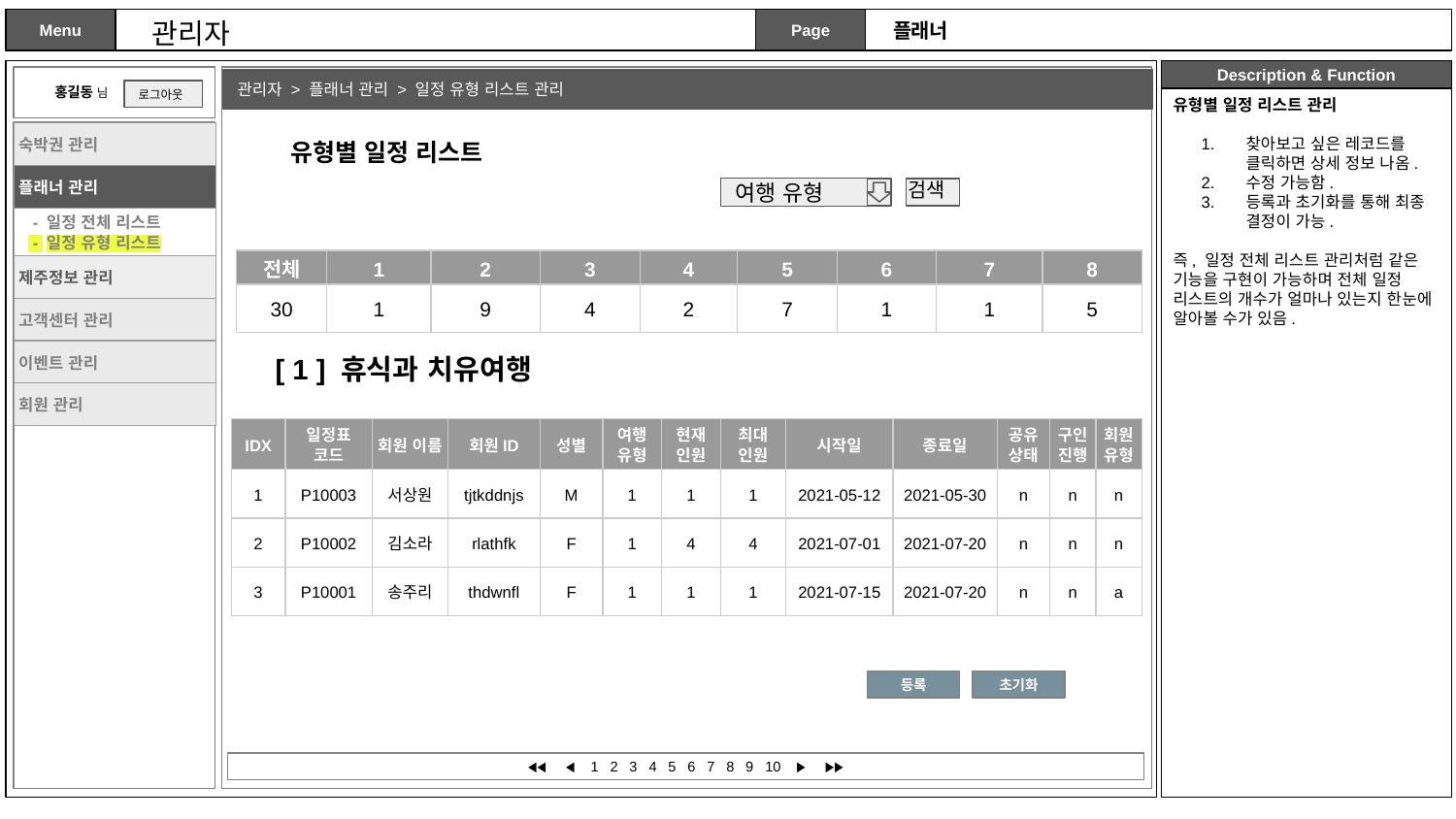

관리자
플래너
      홍길동 님

관리자 > 플래너 관리 > 일정 유형 리스트 관리
로그아웃
유형별 일정 리스트 관리

찾아보고 싶은 레코드를 클릭하면 상세 정보 나옴.
수정 가능함.
등록과 초기화를 통해 최종 결정이 가능.

즉, 일정 전체 리스트 관리처럼 같은 기능을 구현이 가능하며 전체 일정 리스트의 개수가 얼마나 있는지 한눈에 알아볼 수가 있음.
유형별 일정 리스트

| 숙박권 관리 |
| --- |
| 플래너 관리 |
| - 일정 전체 리스트 - 일정 유형 리스트 |
| 제주정보 관리 |
| 고객센터 관리 |
| 이벤트 관리 |
| 회원 관리 |
검색
여행 유형

| 전체 | 1 | 2 | 3 | 4 | 5 | 6 | 7 | 8 |
| --- | --- | --- | --- | --- | --- | --- | --- | --- |
| 30 | 1 | 9 | 4 | 2 | 7 | 1 | 1 | 5 |
[ 1 ] 휴식과 치유여행

| IDX | 일정표 코드 | 회원 이름 | 회원ID | 성별 | 여행 유형 | 현재 인원 | 최대 인원 | 시작일 | 종료일 | 공유상태 | 구인진행 | 회원 유형 |
| --- | --- | --- | --- | --- | --- | --- | --- | --- | --- | --- | --- | --- |
| 1 | P10003 | 서상원 | tjtkddnjs | M | 1 | 1 | 1 | 2021-05-12 | 2021-05-30 | n | n | n |
| 2 | P10002 | 김소라 | rlathfk | F | 1 | 4 | 4 | 2021-07-01 | 2021-07-20 | n | n | n |
| 3 | P10001 | 송주리 | thdwnfl | F | 1 | 1 | 1 | 2021-07-15 | 2021-07-20 | n | n | a |
등록
초기화
◀◀     ◀    1   2   3   4   5   6   7   8   9   10    ▶     ▶▶